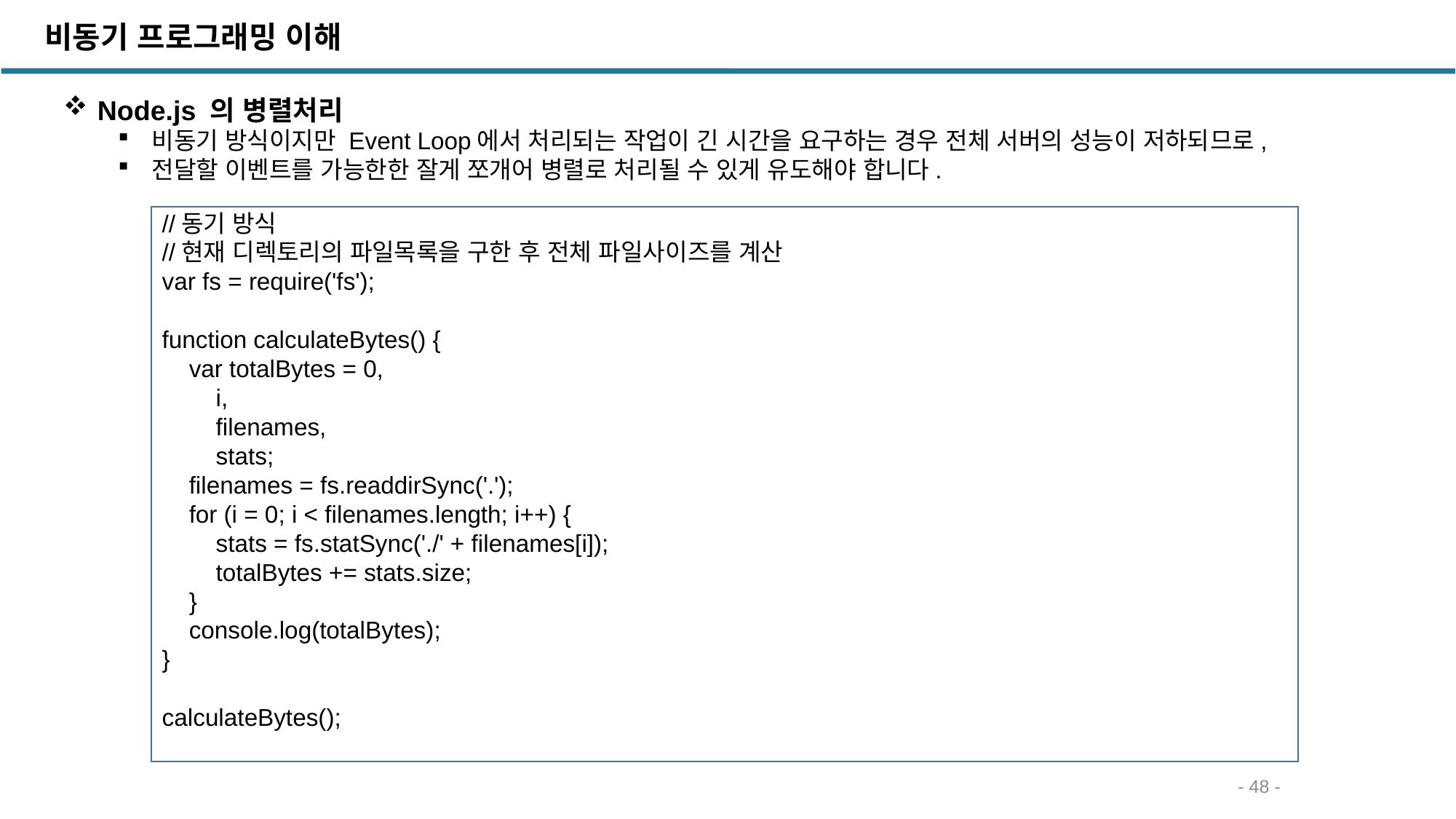

비동기 프로그래밍 이해
Node.js 의 병렬처리
비동기 방식이지만 Event Loop에서 처리되는 작업이 긴 시간을 요구하는 경우 전체 서버의 성능이 저하되므로,
전달할 이벤트를 가능한한 잘게 쪼개어 병렬로 처리될 수 있게 유도해야 합니다.
//동기 방식
//현재 디렉토리의 파일목록을 구한 후 전체 파일사이즈를 계산
var fs = require('fs');

function calculateBytes() {
    var totalBytes = 0,
        i,
        filenames,
        stats;
    filenames = fs.readdirSync('.');
    for (i = 0; i < filenames.length; i++) {
        stats = fs.statSync('./' + filenames[i]);
        totalBytes += stats.size;
    }
    console.log(totalBytes);
}

calculateBytes();

- 48 -